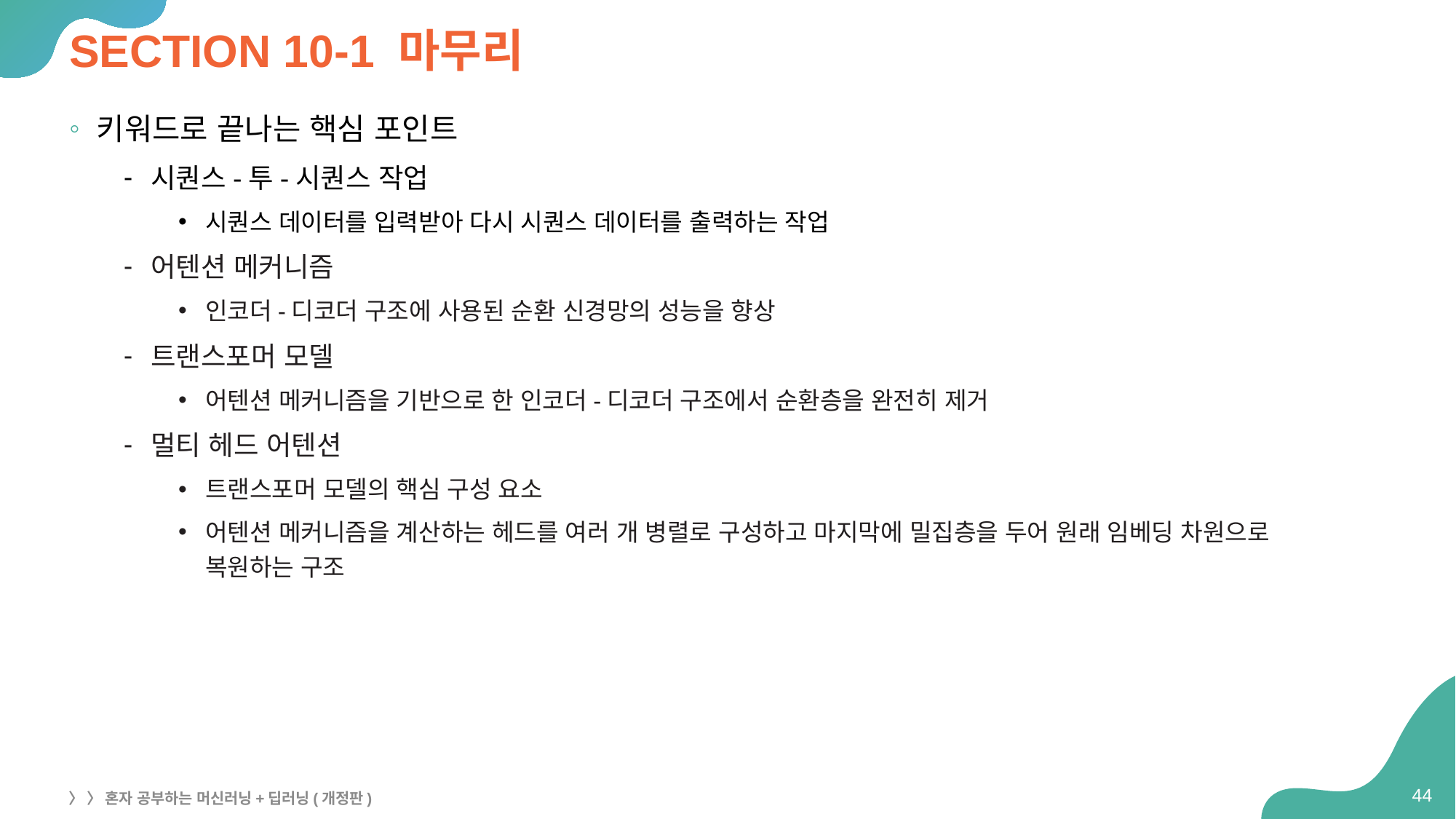

# SECTION 10-1 마무리
키워드로 끝나는 핵심 포인트
시퀀스-투-시퀀스 작업
시퀀스 데이터를 입력받아 다시 시퀀스 데이터를 출력하는 작업
어텐션 메커니즘
인코더-디코더 구조에 사용된 순환 신경망의 성능을 향상
트랜스포머 모델
어텐션 메커니즘을 기반으로 한 인코더-디코더 구조에서 순환층을 완전히 제거
멀티 헤드 어텐션
트랜스포머 모델의 핵심 구성 요소
어텐션 메커니즘을 계산하는 헤드를 여러 개 병렬로 구성하고 마지막에 밀집층을 두어 원래 임베딩 차원으로
복원하는 구조
44
〉 〉 혼자 공부하는 머신러닝+딥러닝(개정판)